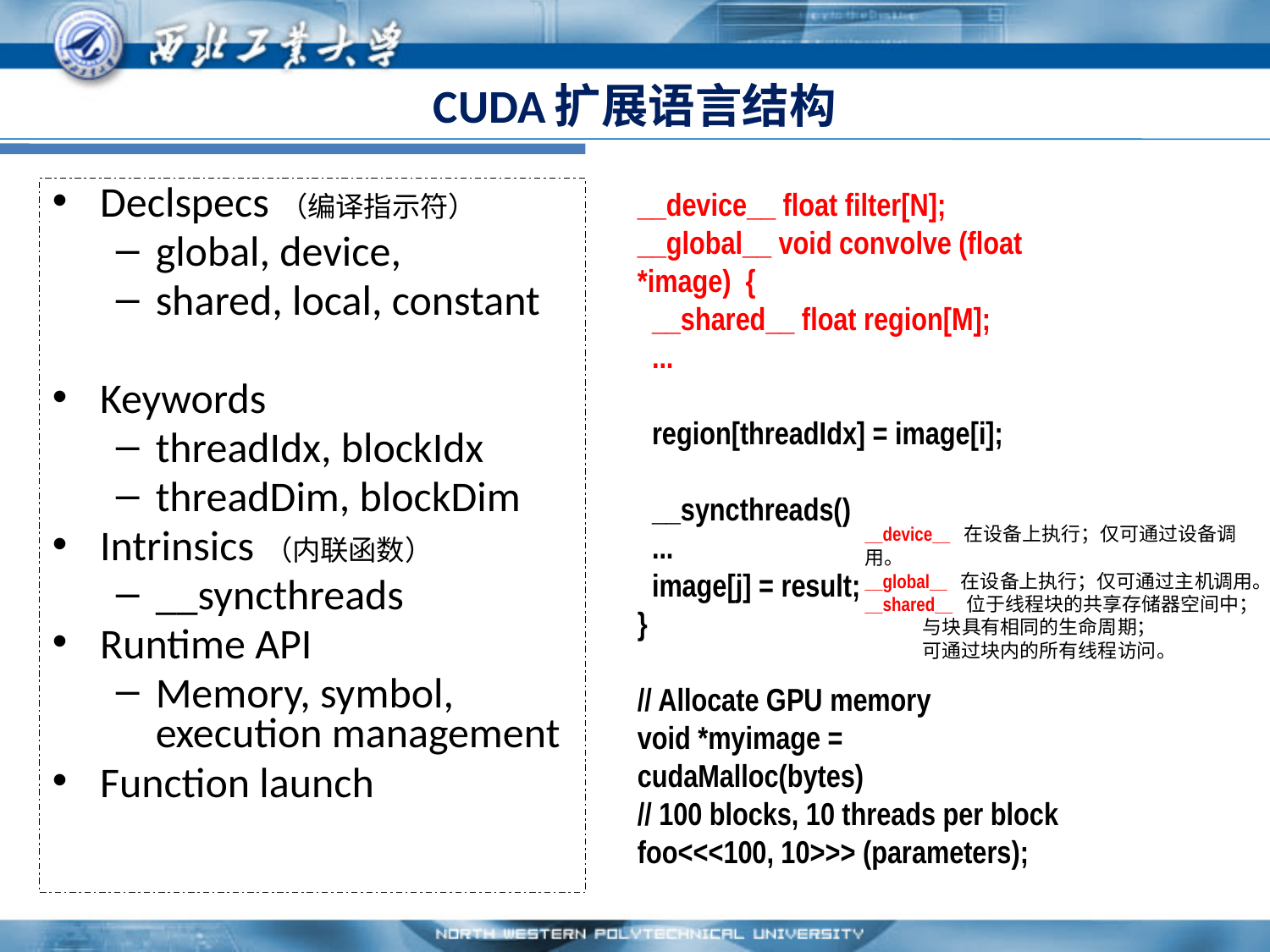

# CUDA扩展语言结构
Declspecs（编译指示符）
global, device,
shared, local, constant

Keywords
threadIdx, blockIdx
threadDim, blockDim
Intrinsics（内联函数）
__syncthreads
Runtime API
Memory, symbol, execution management
Function launch
__device__ float filter[N];
__global__ void convolve (float *image)  {
  __shared__ float region[M];
  ...

  region[threadIdx] = image[i];

  __syncthreads()
  ...
  image[j] = result;
}

// Allocate GPU memory
void *myimage = cudaMalloc(bytes)
// 100 blocks, 10 threads per block
foo<<<100, 10>>> (parameters);
__device__  在设备上执行；仅可通过设备调用。
__global__  在设备上执行；仅可通过主机调用。
__shared__  位于线程块的共享存储器空间中；
            与块具有相同的生命周期；
            可通过块内的所有线程访问。